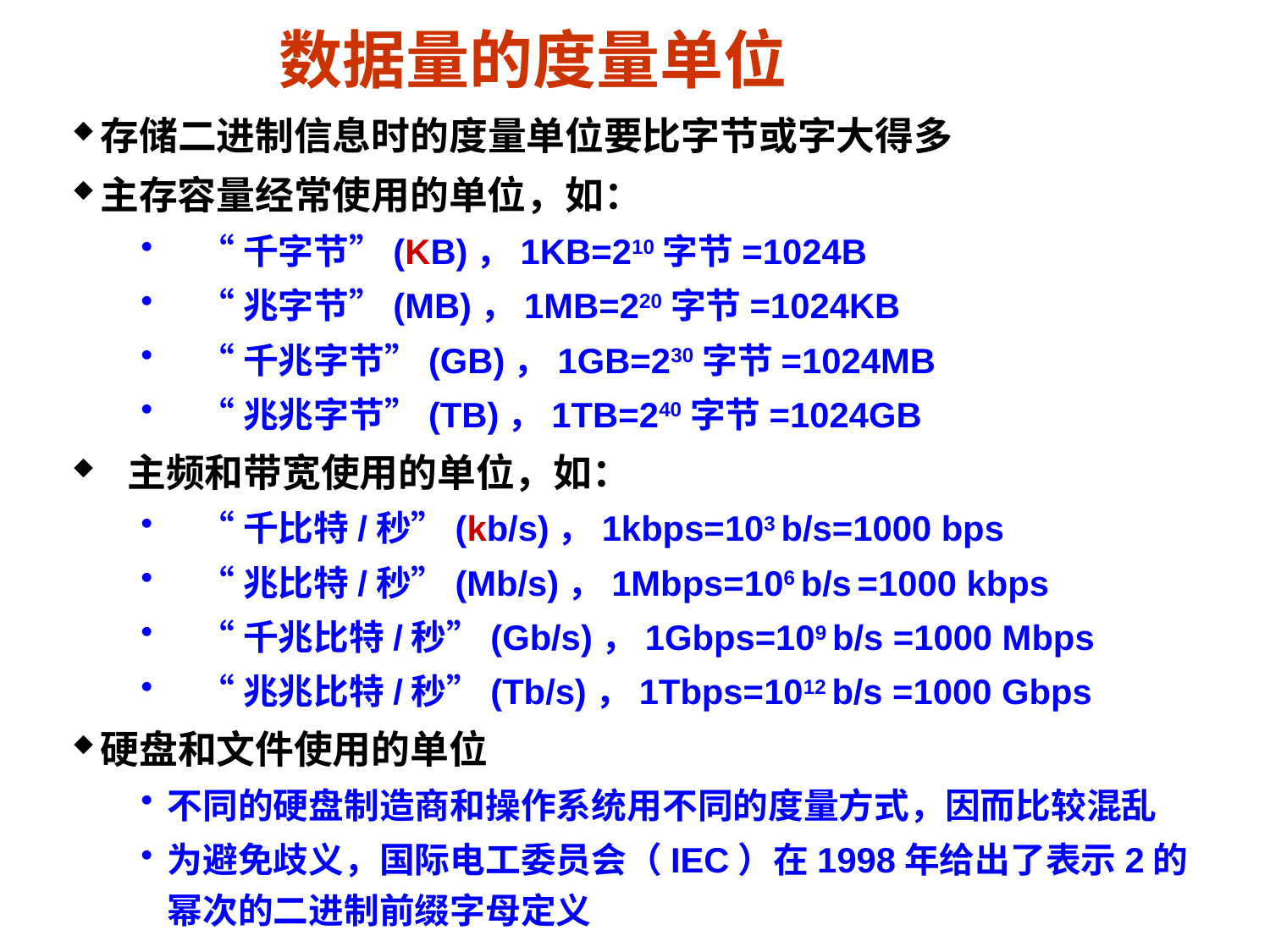

# 数据量的度量单位
存储二进制信息时的度量单位要比字节或字大得多
主存容量经常使用的单位，如：
    “千字节”(KB)，1KB=210字节=1024B
    “兆字节”(MB)，1MB=220字节=1024KB
    “千兆字节”(GB)，1GB=230字节=1024MB
    “兆兆字节”(TB)，1TB=240字节=1024GB
  主频和带宽使用的单位，如：
    “千比特/秒”(kb/s)，1kbps=103 b/s=1000 bps
    “兆比特/秒”(Mb/s)，1Mbps=106 b/s =1000 kbps
    “千兆比特/秒”(Gb/s)，1Gbps=109 b/s =1000 Mbps
    “兆兆比特/秒”(Tb/s)，1Tbps=1012 b/s =1000 Gbps
硬盘和文件使用的单位
不同的硬盘制造商和操作系统用不同的度量方式，因而比较混乱
为避免歧义，国际电工委员会（IEC）在1998年给出了表示2的幂次的二进制前缀字母定义